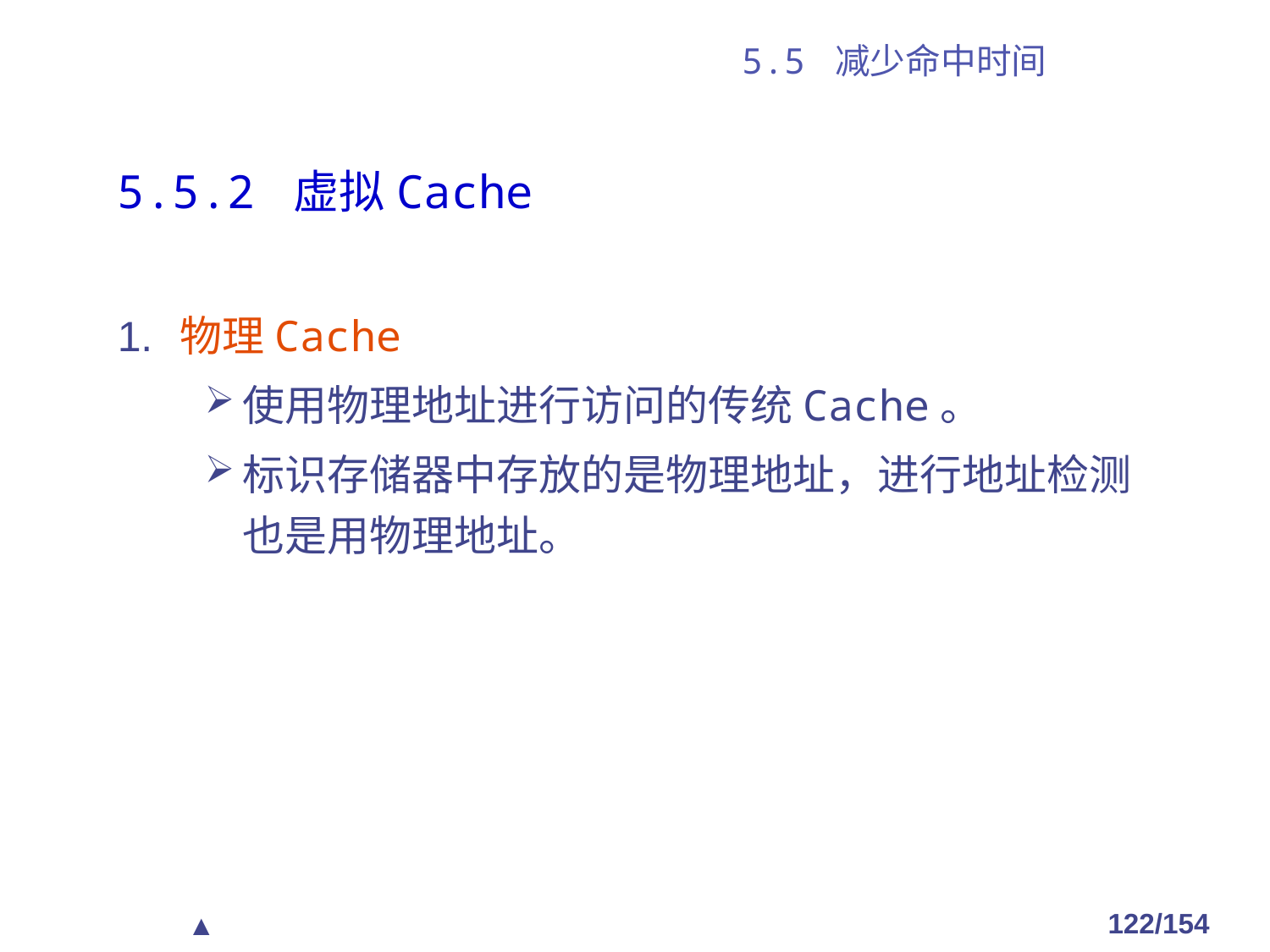

# 5.5 减少命中时间
5.5.2 虚拟Cache
物理Cache
使用物理地址进行访问的传统Cache。
标识存储器中存放的是物理地址，进行地址检测也是用物理地址。